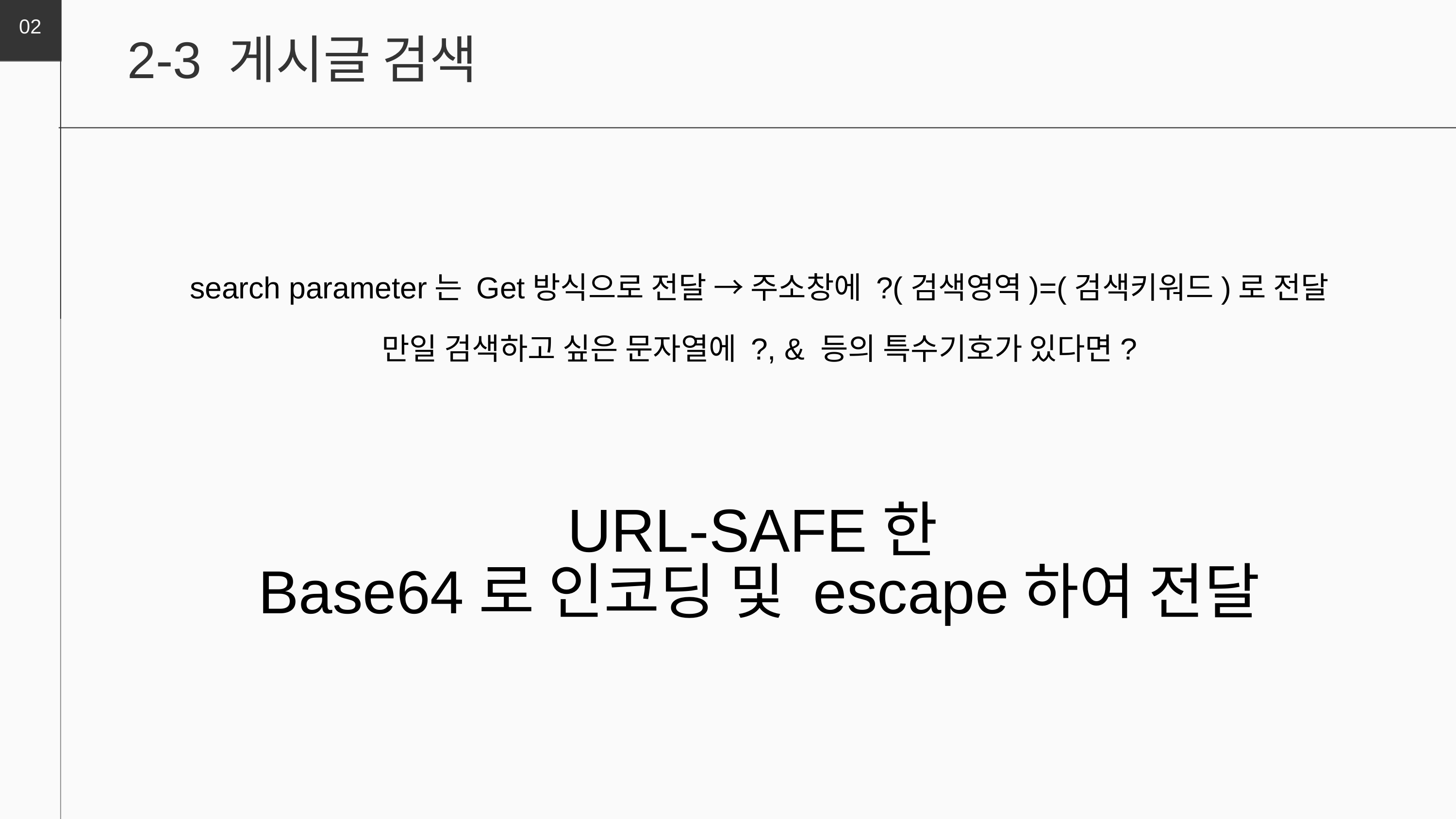

02

2-3 게시글 검색

search parameter는 Get방식으로 전달 → 주소창에 ?(검색영역)=(검색키워드)로 전달

만일 검색하고 싶은 문자열에 ?, & 등의 특수기호가 있다면?

URL-SAFE한
Base64로 인코딩 및 escape하여 전달